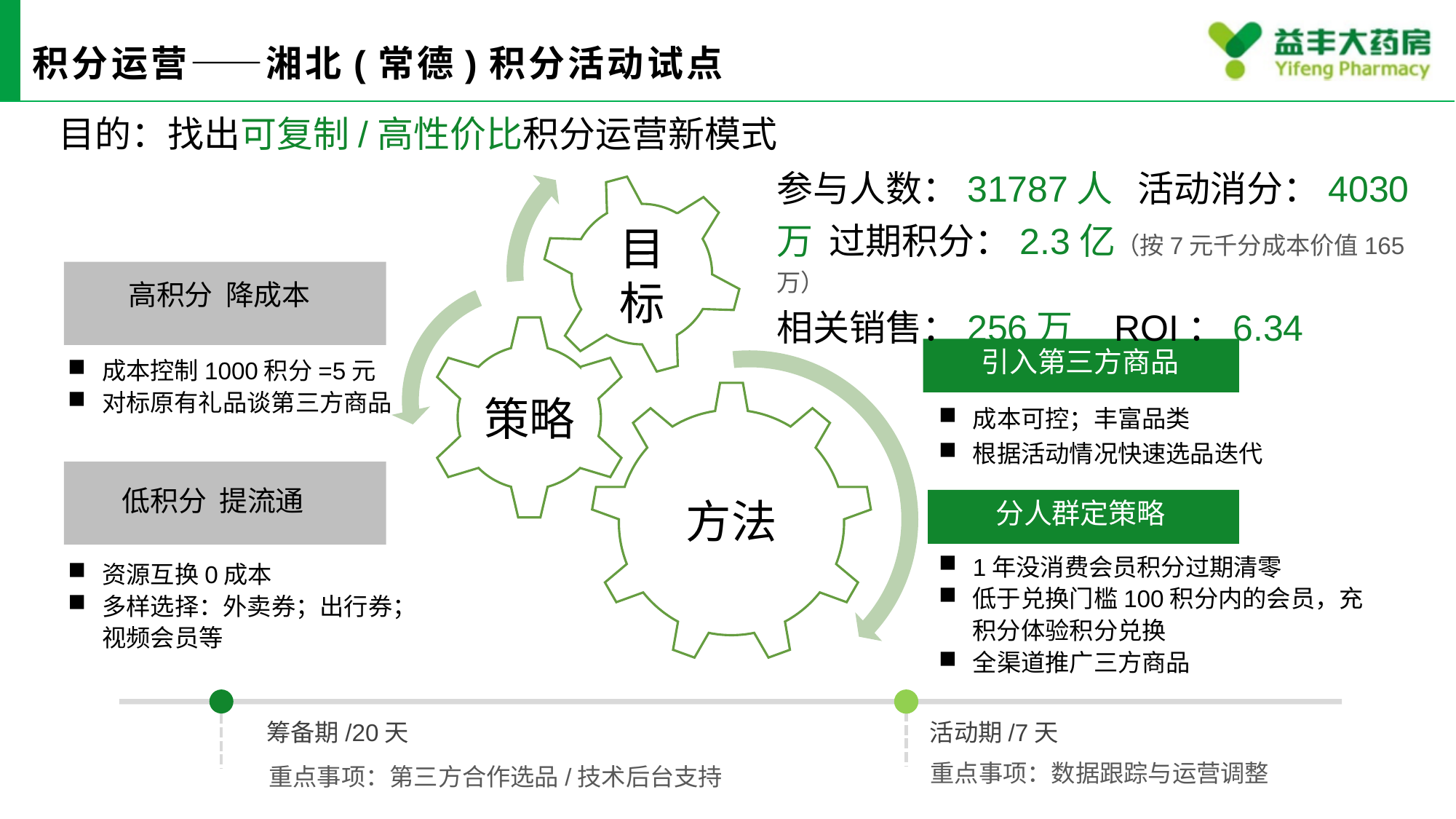

# 积分运营——湘北(常德)积分活动试点
目的：找出可复制/高性价比积分运营新模式
方法
策略
目标
参与人数：31787人   活动消分：4030万  过期积分：2.3亿（按7元千分成本价值165万）
相关销售：256万    ROI：6.34

高积分  降成本

引入第三方商品
成本控制1000积分=5元
对标原有礼品谈第三方商品
成本可控；丰富品类
根据活动情况快速选品迭代

      低积分  提流通

分人群定策略
1年没消费会员积分过期清零
低于兑换门槛100积分内的会员，充积分体验积分兑换
全渠道推广三方商品
资源互换0成本
多样选择：外卖券；出行券；视频会员等

筹备期/20天
活动期/7天
重点事项：数据跟踪与运营调整
重点事项：第三方合作选品/技术后台支持